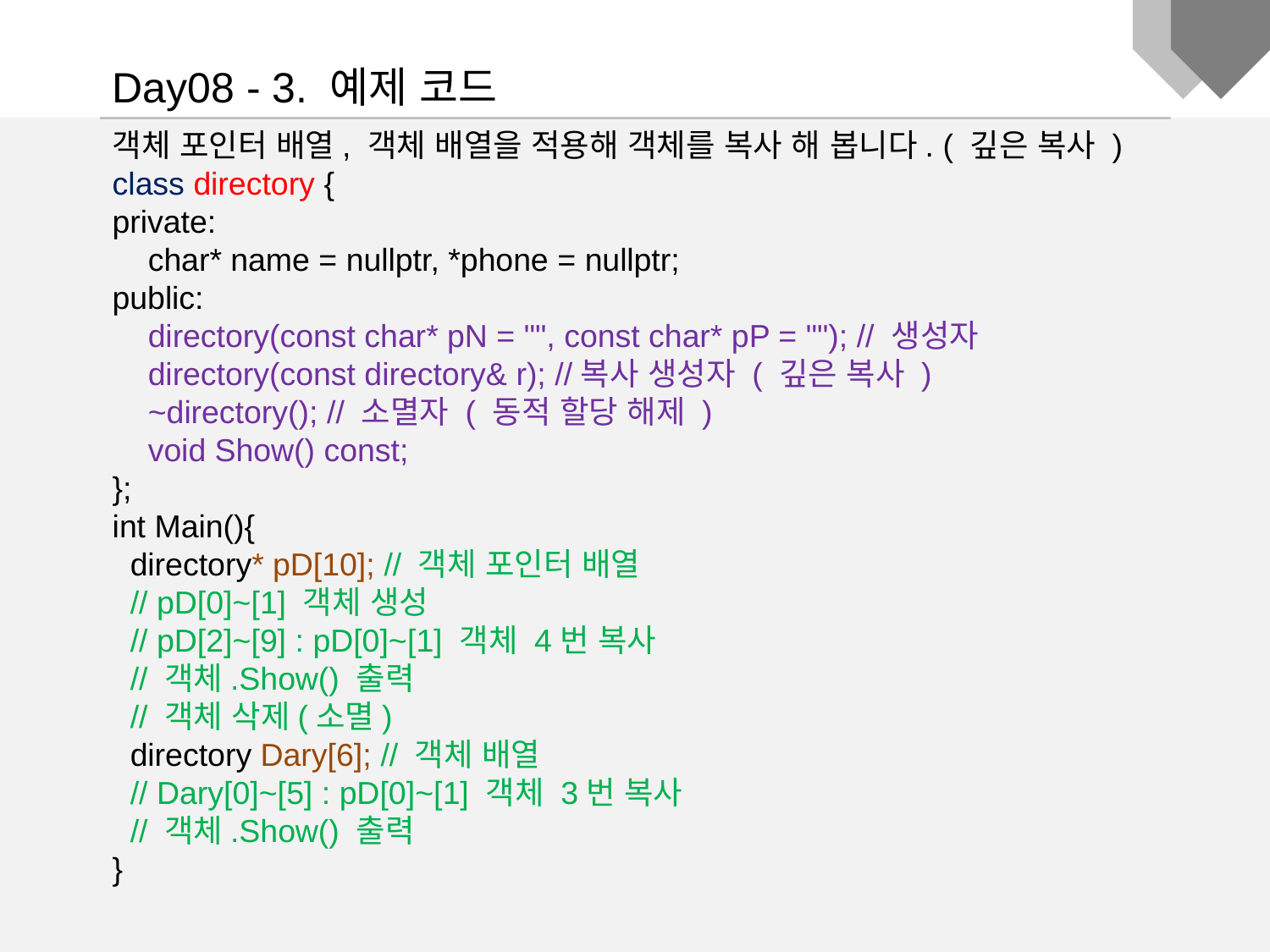

Day08 - 3. 예제 코드
객체 포인터 배열, 객체 배열을 적용해 객체를 복사 해 봅니다. ( 깊은 복사 )
class directory {
private:
    char* name = nullptr, *phone = nullptr;
public:
    directory(const char* pN = "", const char* pP = ""); // 생성자
    directory(const directory& r); //복사 생성자 ( 깊은 복사 )
    ~directory(); // 소멸자 ( 동적 할당 해제 )
    void Show() const;
};
int Main(){
  directory* pD[10]; // 객체 포인터 배열
  // pD[0]~[1] 객체 생성
  // pD[2]~[9] : pD[0]~[1] 객체 4번 복사
  // 객체.Show() 출력
  // 객체 삭제(소멸)
  directory Dary[6]; // 객체 배열
  // Dary[0]~[5] : pD[0]~[1] 객체 3번 복사
  // 객체.Show() 출력
}